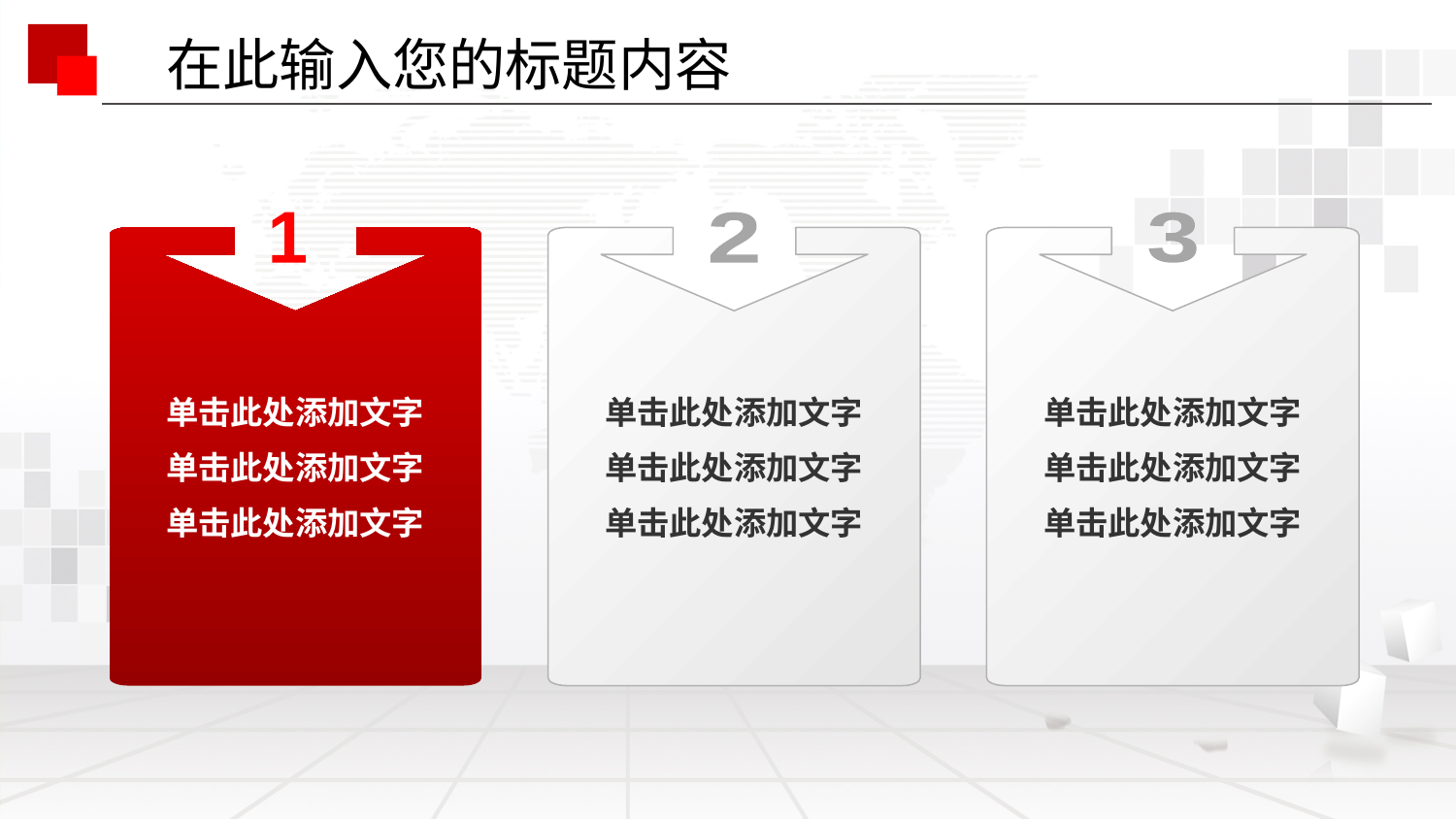

在此输入您的标题内容
1
2
3

单击此处添加文字
单击此处添加文字
单击此处添加文字
单击此处添加文字
单击此处添加文字
单击此处添加文字
单击此处添加文字
单击此处添加文字
单击此处添加文字